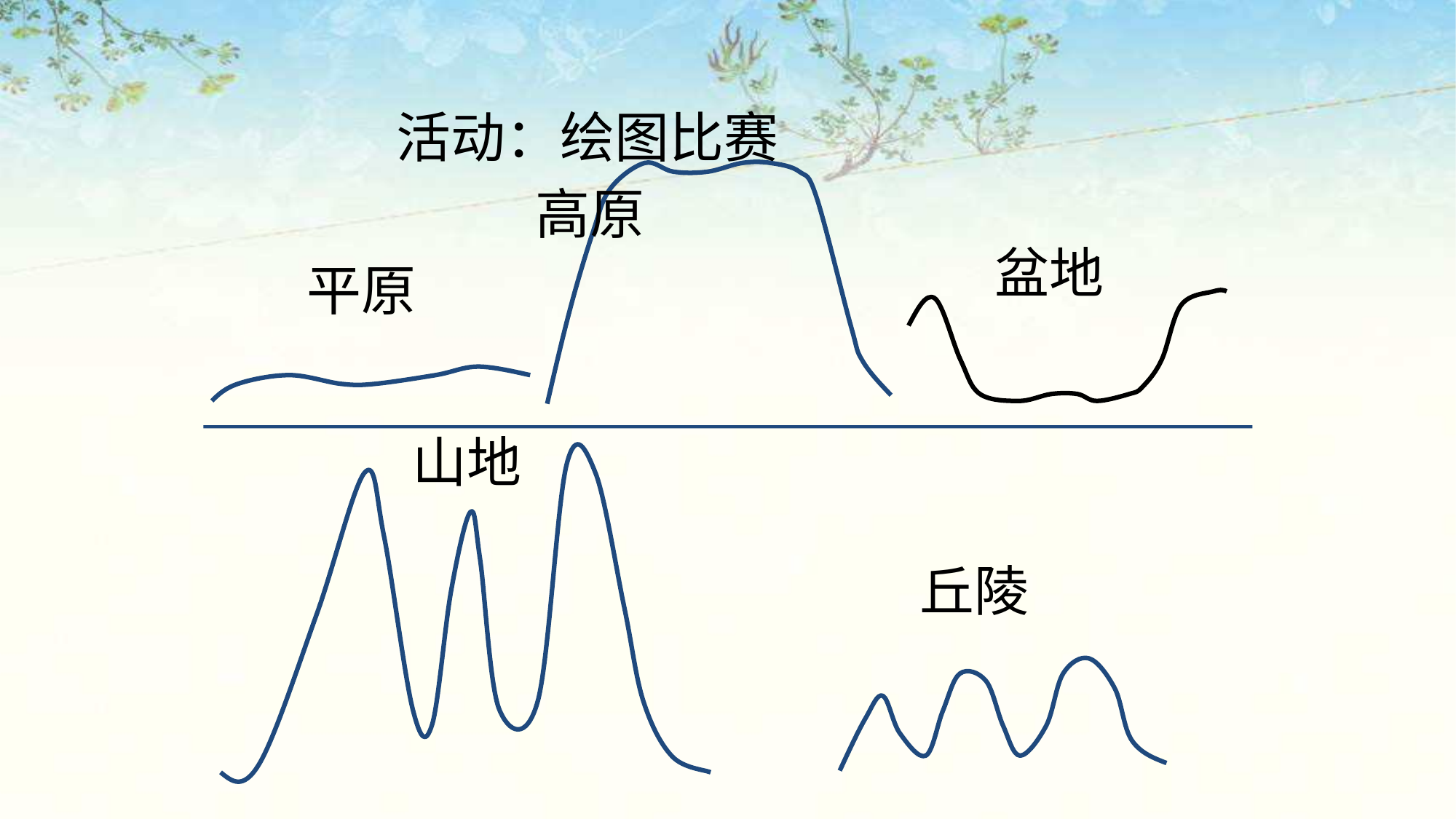

# 活动：绘图比赛

高原
盆地
平原

山地

丘陵